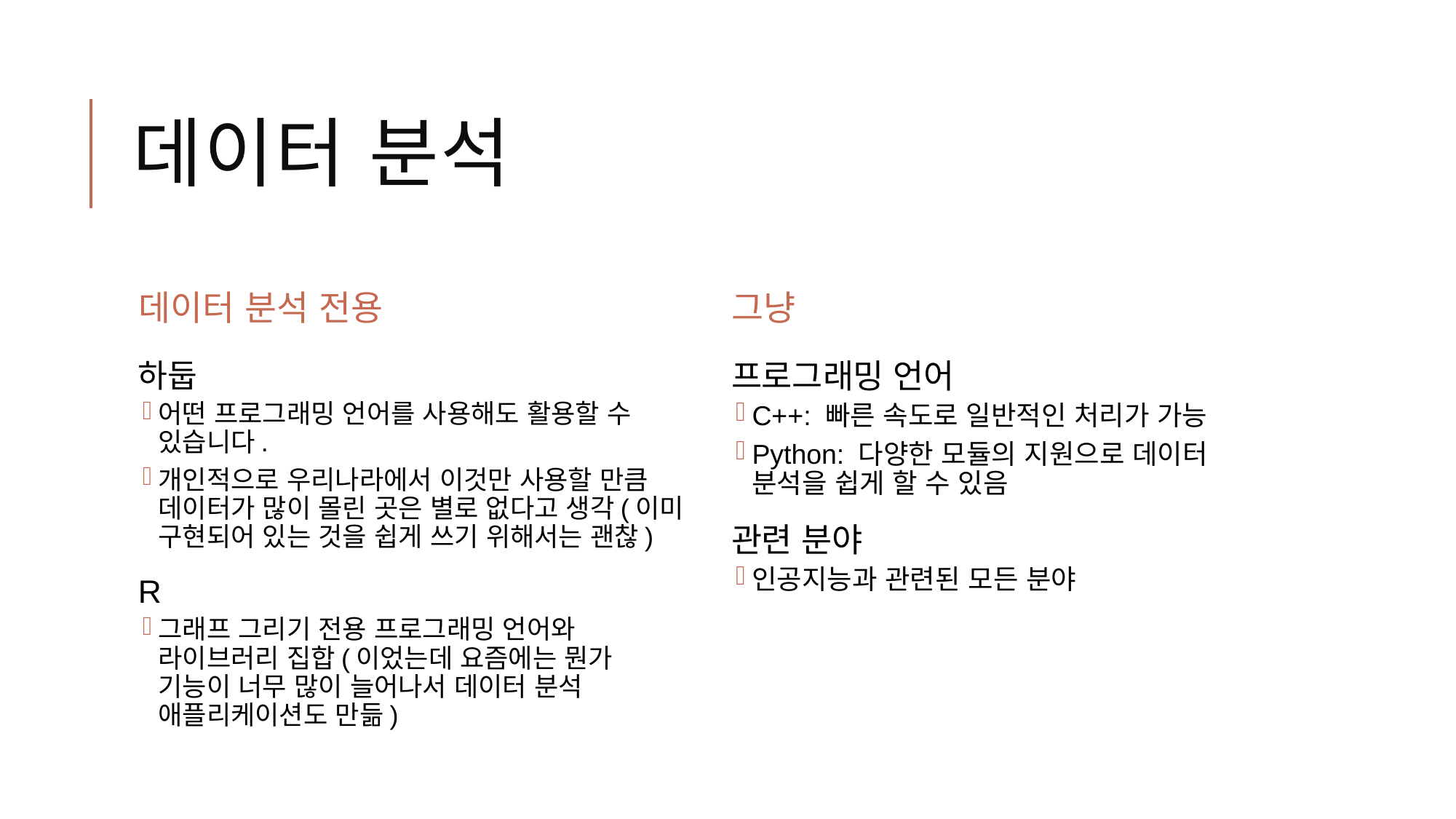

# 데이터 분석
데이터 분석 전용
그냥
하둡
어떤 프로그래밍 언어를 사용해도 활용할 수 있습니다.
개인적으로 우리나라에서 이것만 사용할 만큼 데이터가 많이 몰린 곳은 별로 없다고 생각(이미 구현되어 있는 것을 쉽게 쓰기 위해서는 괜찮)
R
그래프 그리기 전용 프로그래밍 언어와 라이브러리 집합(이었는데 요즘에는 뭔가 기능이 너무 많이 늘어나서 데이터 분석 애플리케이션도 만듦)
프로그래밍 언어
C++: 빠른 속도로 일반적인 처리가 가능
Python: 다양한 모듈의 지원으로 데이터 분석을 쉽게 할 수 있음
관련 분야
인공지능과 관련된 모든 분야